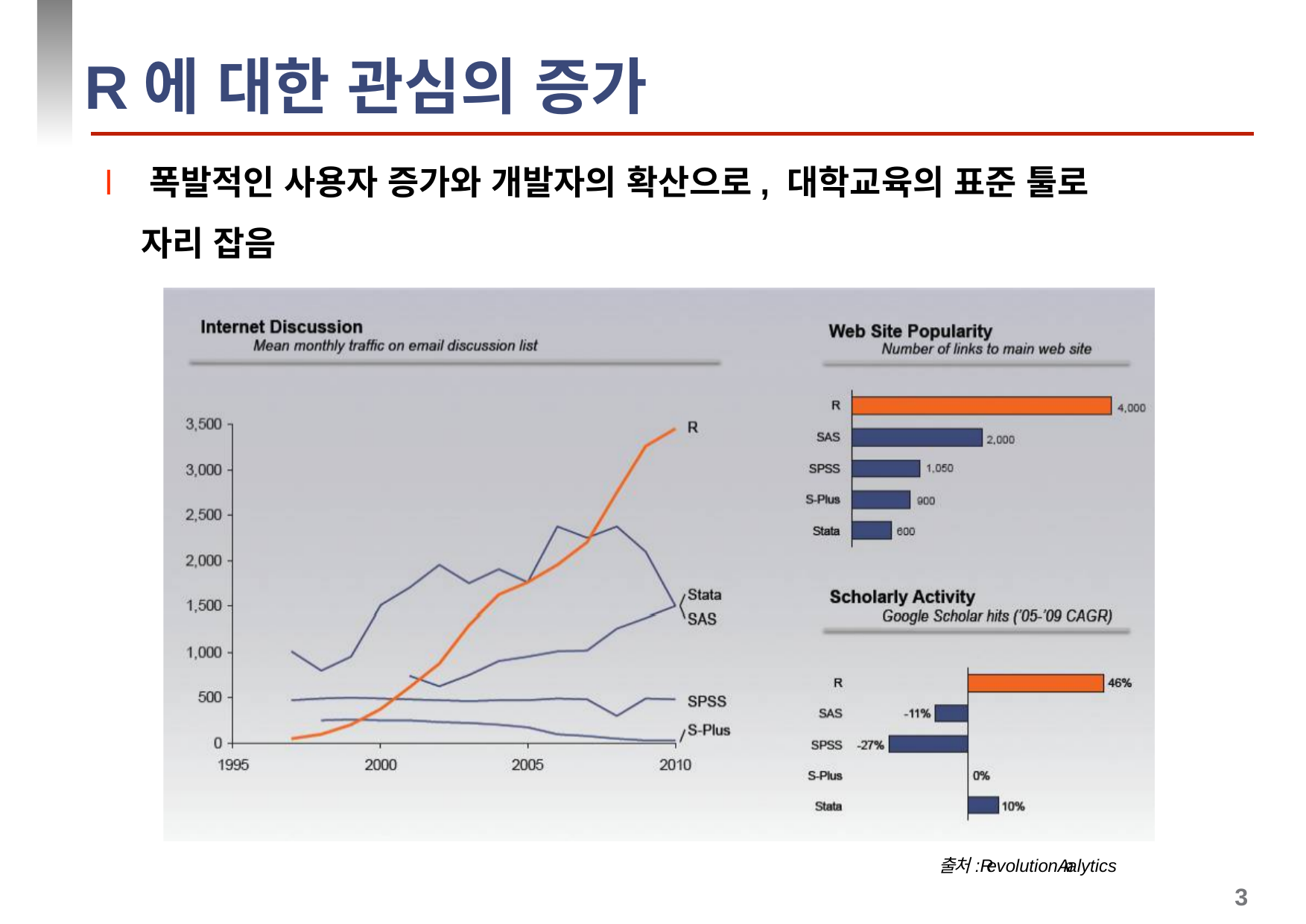

# R에 대한 관심의 증가
l 폭발적인 사용자 증가와 개발자의 확산으로, 대학교육의 표준 툴로 자리 잡음

출처:RevolutionAnalytics
3